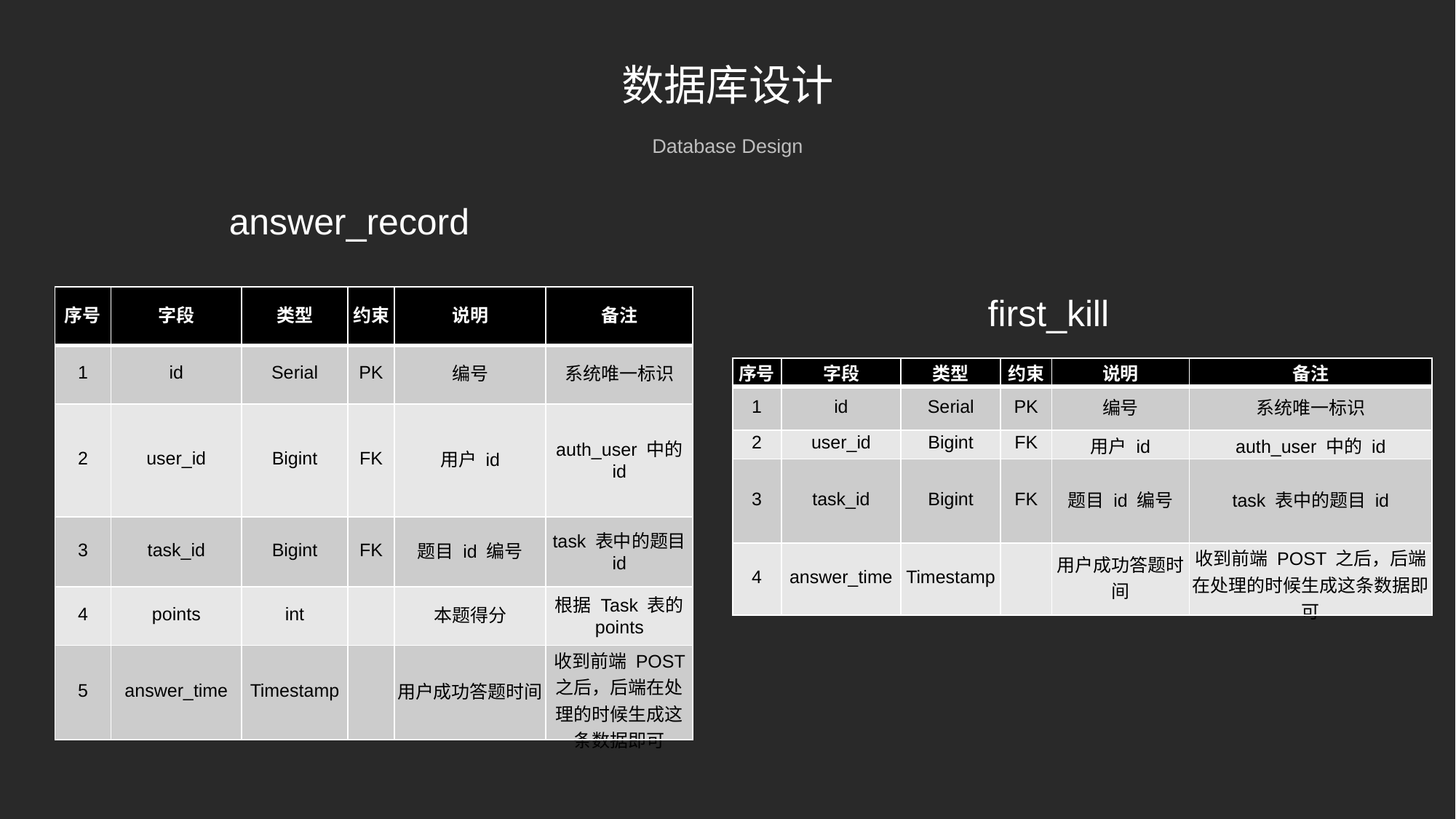

数据库设计
Database Design
answer_record
| 序号 | 字段 | 类型 | 约束 | 说明 | 备注 |
| --- | --- | --- | --- | --- | --- |
| 1 | id | Serial | PK | 编号 | 系统唯一标识 |
| 2 | user\_id | Bigint | FK | 用户 id | auth\_user 中的 id |
| 3 | task\_id | Bigint | FK | 题目 id 编号 | task 表中的题目 id |
| 4 | points | int |  | 本题得分 | 根据 Task 表的 points |
| 5 | answer\_time | Timestamp |  | 用户成功答题时间 | 收到前端 POST 之后，后端在处理的时候生成这条数据即可 |
first_kill
| 序号 | 字段 | 类型 | 约束 | 说明 | 备注 |
| --- | --- | --- | --- | --- | --- |
| 1 | id | Serial | PK | 编号 | 系统唯一标识 |
| 2 | user\_id | Bigint | FK | 用户 id | auth\_user 中的 id |
| 3 | task\_id | Bigint | FK | 题目 id 编号 | task 表中的题目 id |
| 4 | answer\_time | Timestamp |  | 用户成功答题时间 | 收到前端 POST 之后，后端在处理的时候生成这条数据即可 |